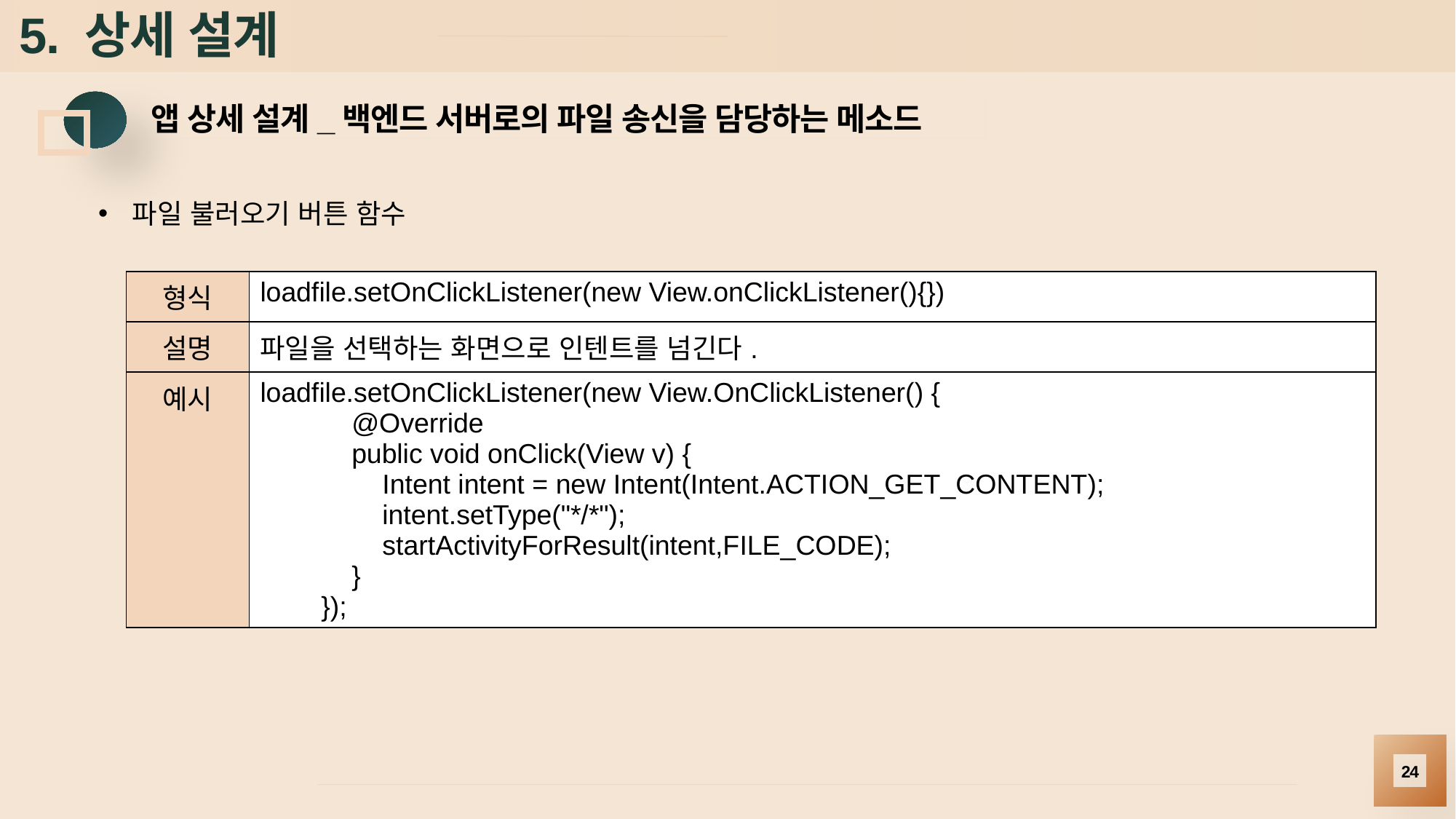

# 5. 상세 설계

앱 상세 설계_백엔드 서버로의 파일 송신을 담당하는 메소드

파일 불러오기 버튼 함수
| 형식 | loadfile.setOnClickListener(new View.onClickListener(){}) |
| --- | --- |
| 설명 | 파일을 선택하는 화면으로 인텐트를 넘긴다. |
| 예시 | loadfile.setOnClickListener(new View.OnClickListener() { @Override public void onClick(View v) { Intent intent = new Intent(Intent.ACTION\_GET\_CONTENT); intent.setType("\*/\*"); startActivityForResult(intent,FILE\_CODE); } }); |
24